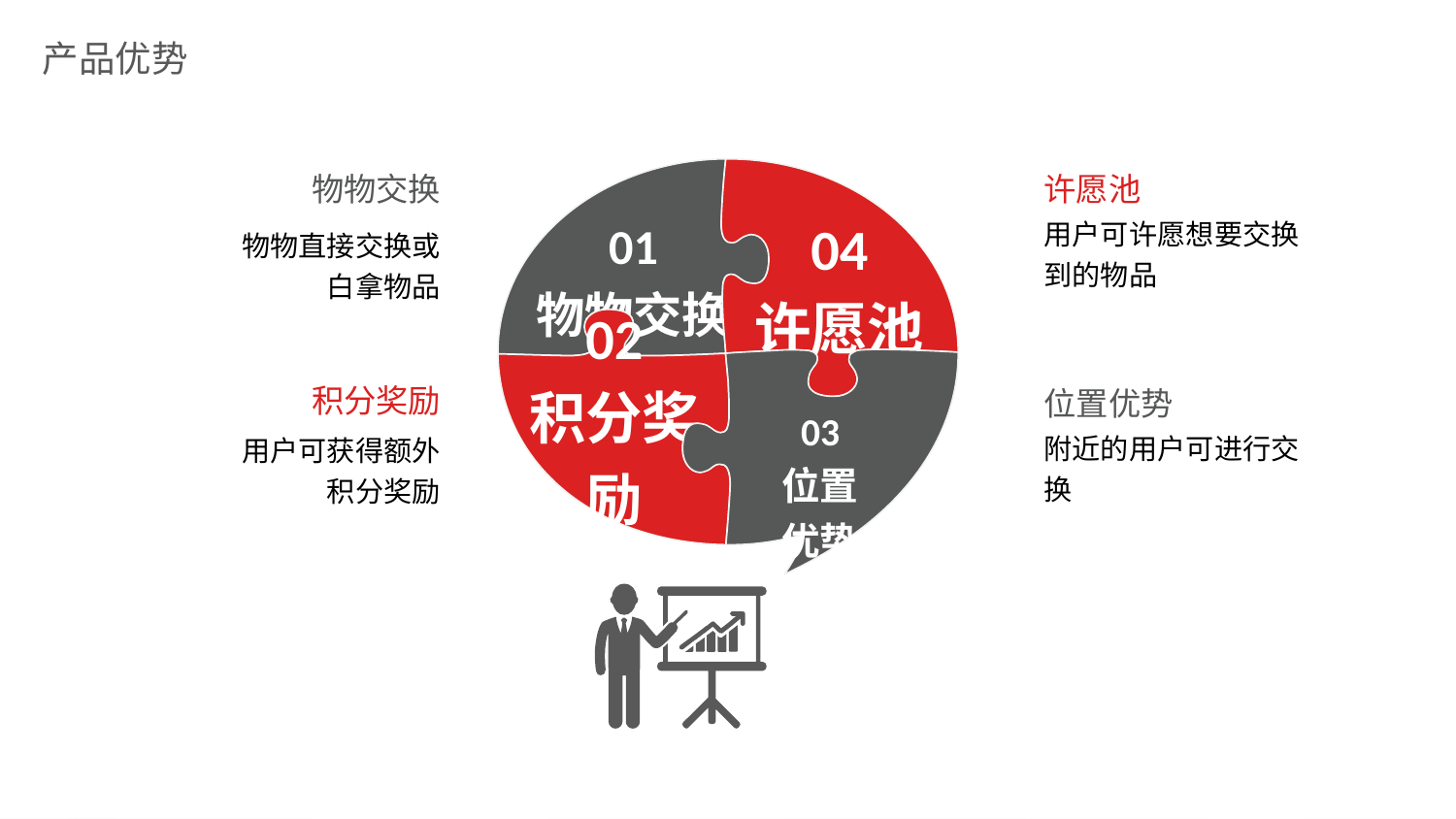

产品优势
01
物物交换
04
许愿池
02
积分奖励
03
位置
优势
许愿池
用户可许愿想要交换到的物品
物物交换
物物直接交换或白拿物品
积分奖励
用户可获得额外积分奖励
位置优势
附近的用户可进行交换